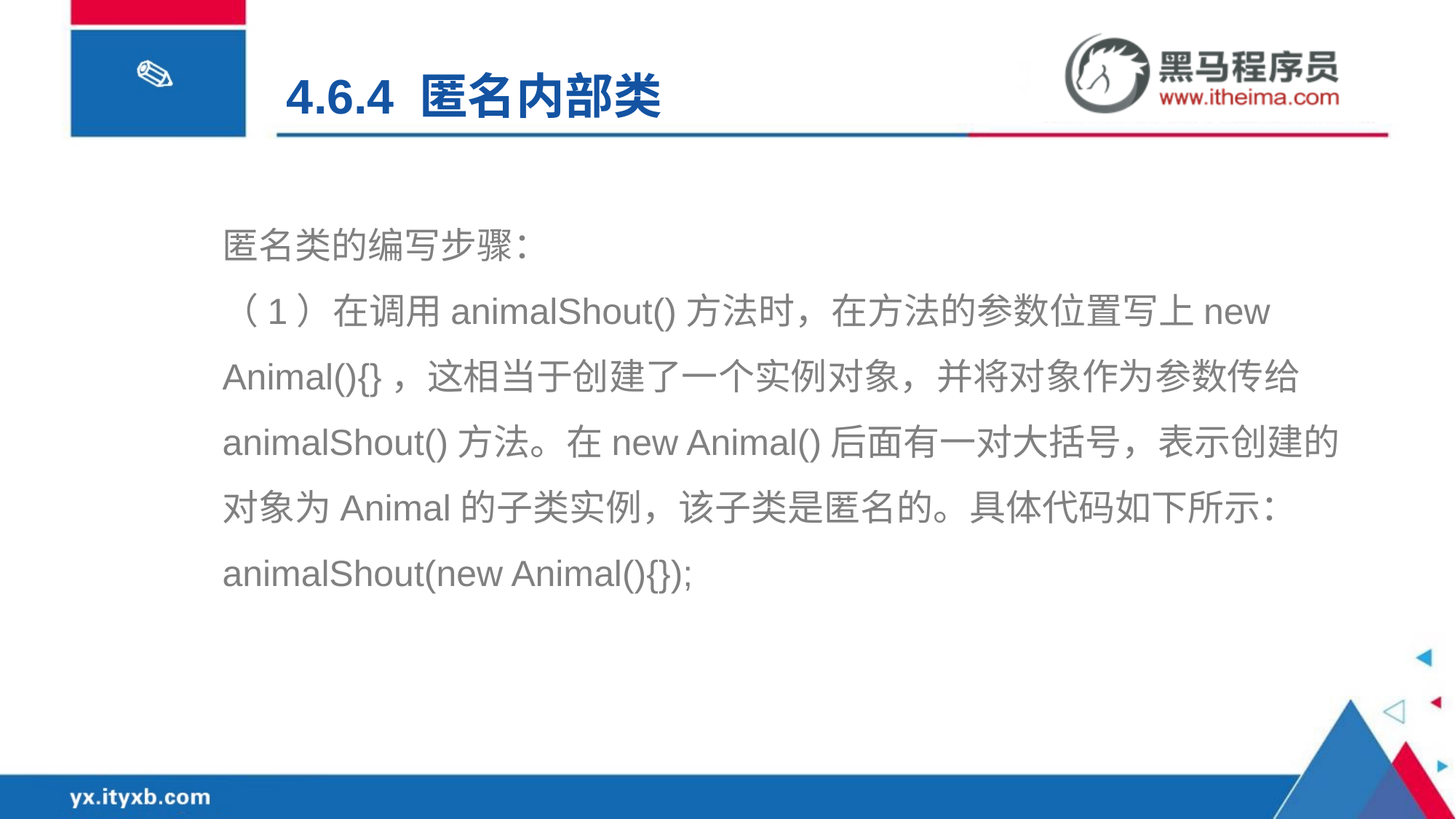

4.6.4 匿名内部类
匿名类的编写步骤：
（1）在调用animalShout()方法时，在方法的参数位置写上new Animal(){}，这相当于创建了一个实例对象，并将对象作为参数传给animalShout()方法。在new Animal()后面有一对大括号，表示创建的对象为Animal的子类实例，该子类是匿名的。具体代码如下所示：
animalShout(new Animal(){});